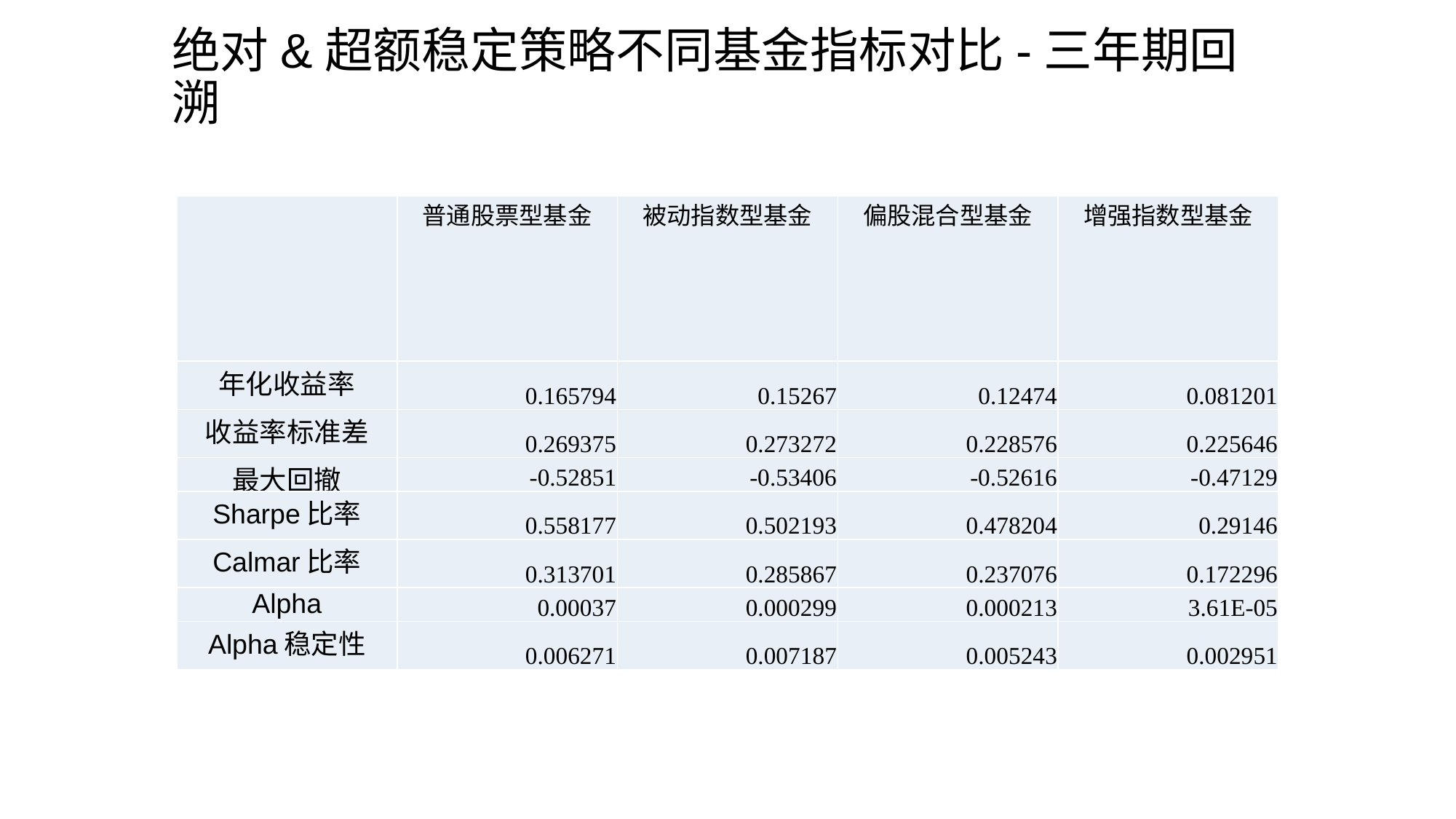

# 绝对&超额稳定策略不同基金指标对比-三年期回溯
|  | 普通股票型基金 | 被动指数型基金 | 偏股混合型基金 | 增强指数型基金 |
| --- | --- | --- | --- | --- |
| 年化收益率 | 0.165794 | 0.15267 | 0.12474 | 0.081201 |
| 收益率标准差 | 0.269375 | 0.273272 | 0.228576 | 0.225646 |
| 最大回撤 | -0.52851 | -0.53406 | -0.52616 | -0.47129 |
| Sharpe比率 | 0.558177 | 0.502193 | 0.478204 | 0.29146 |
| Calmar比率 | 0.313701 | 0.285867 | 0.237076 | 0.172296 |
| Alpha | 0.00037 | 0.000299 | 0.000213 | 3.61E-05 |
| Alpha稳定性 | 0.006271 | 0.007187 | 0.005243 | 0.002951 |